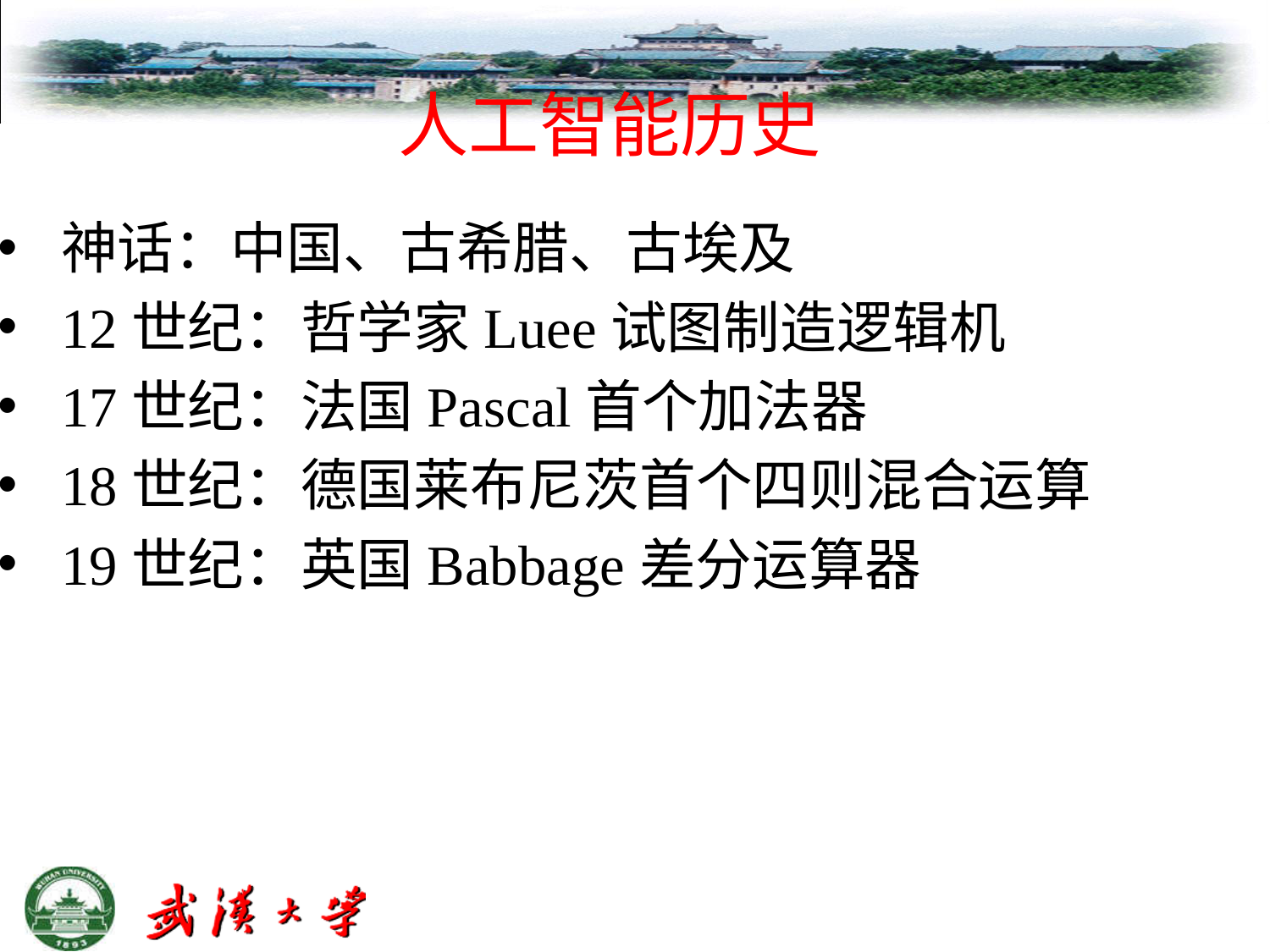

# 人工智能历史
神话：中国、古希腊、古埃及
12世纪：哲学家Luee试图制造逻辑机
17世纪：法国Pascal首个加法器
18世纪：德国莱布尼茨首个四则混合运算
19世纪：英国Babbage差分运算器